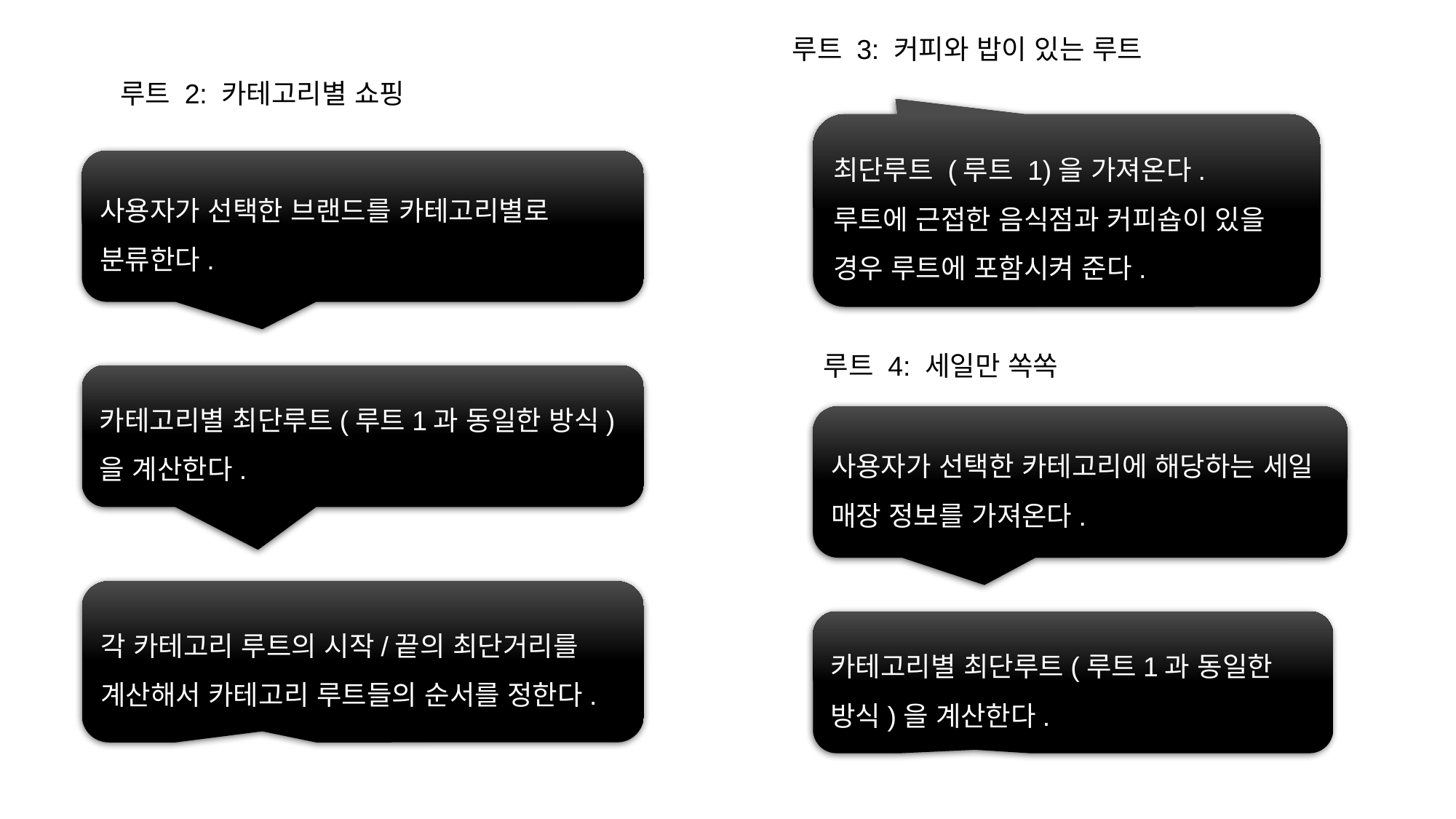

루트 3: 커피와 밥이 있는 루트
루트 2: 카테고리별 쇼핑
최단루트 (루트 1)을 가져온다.
루트에 근접한 음식점과 커피숍이 있을 경우 루트에 포함시켜 준다.
사용자가 선택한 브랜드를 카테고리별로 분류한다.
루트 4: 세일만 쏙쏙
카테고리별 최단루트(루트1과 동일한 방식)을 계산한다.
사용자가 선택한 카테고리에 해당하는 세일 매장 정보를 가져온다.
각 카테고리 루트의 시작/끝의 최단거리를 계산해서 카테고리 루트들의 순서를 정한다.
카테고리별 최단루트(루트1과 동일한 방식)을 계산한다.